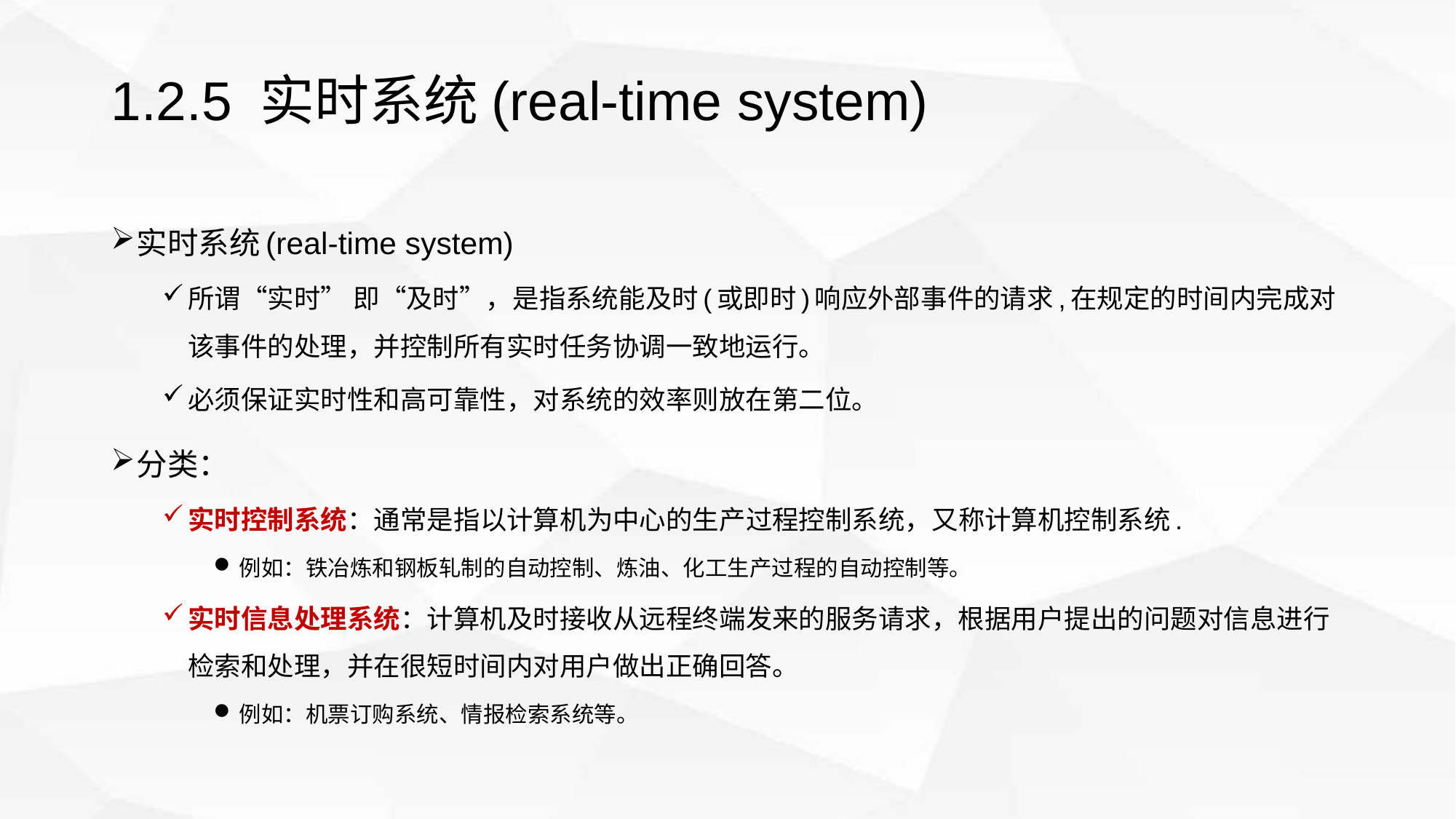

# 1.2.5 实时系统(real-time system)
实时系统(real-time system)
所谓“实时” 即“及时”，是指系统能及时(或即时)响应外部事件的请求,在规定的时间内完成对该事件的处理，并控制所有实时任务协调一致地运行。
必须保证实时性和高可靠性，对系统的效率则放在第二位。
分类：
实时控制系统：通常是指以计算机为中心的生产过程控制系统，又称计算机控制系统.
例如：铁冶炼和钢板轧制的自动控制、炼油、化工生产过程的自动控制等。
实时信息处理系统：计算机及时接收从远程终端发来的服务请求，根据用户提出的问题对信息进行检索和处理，并在很短时间内对用户做出正确回答。
例如：机票订购系统、情报检索系统等。